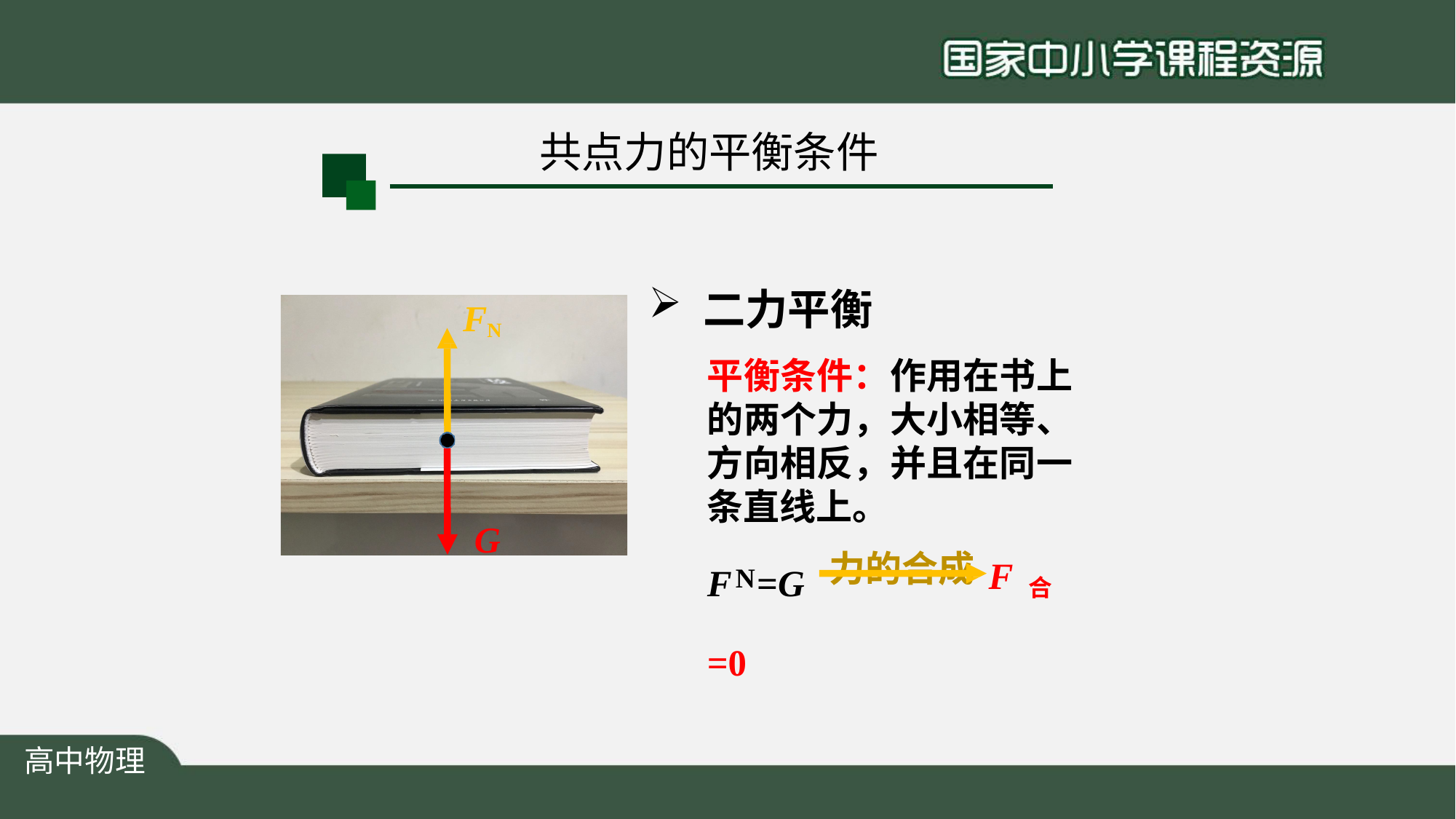

# 共点力的平衡条件

二力平衡
平衡条件：作用在书上 的两个力，大小相等、 方向相反，并且在同一 条直线上。
FN

G
F	=G 力的合成	F合=0
N

高中物理